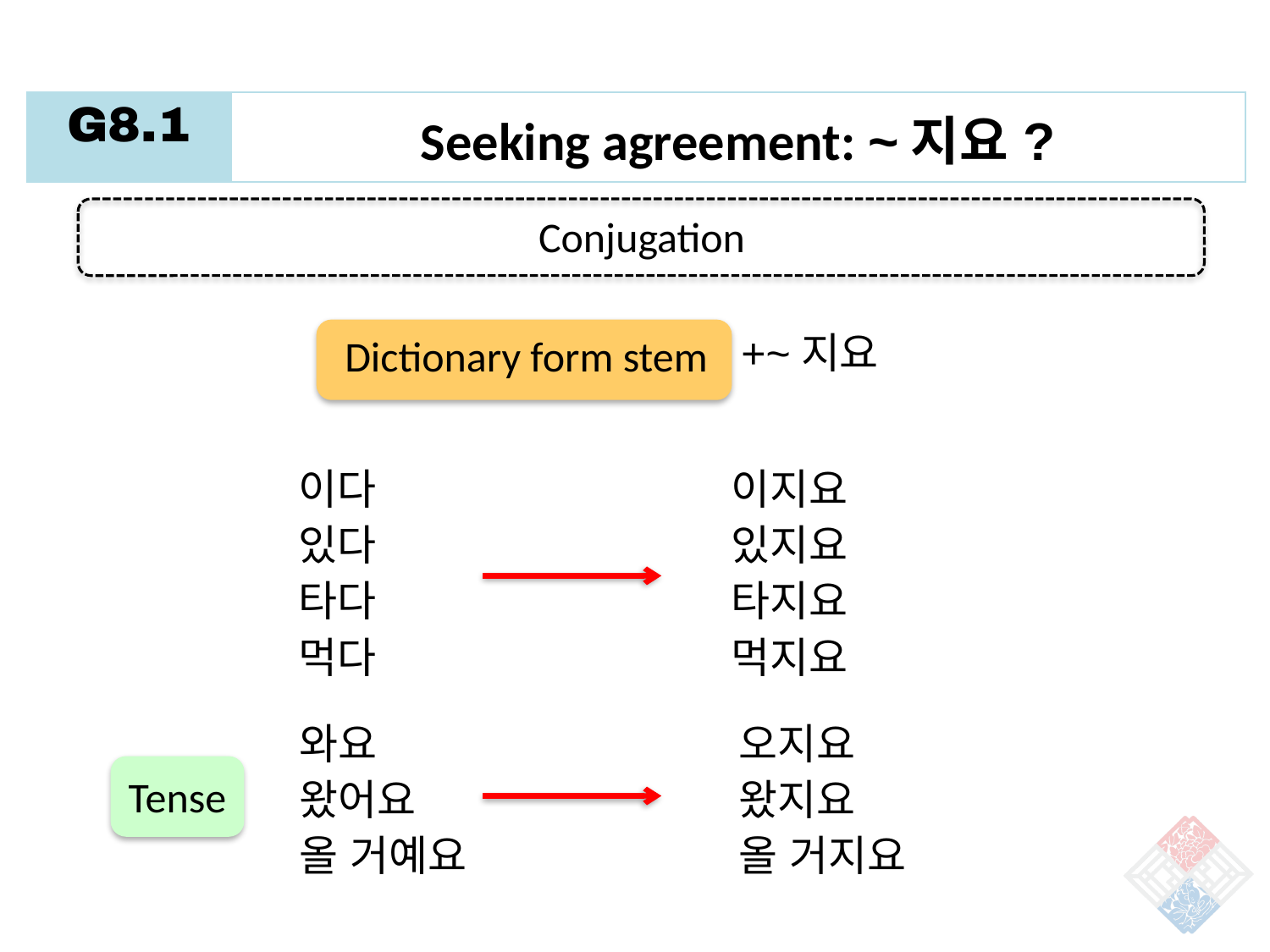

| G8.1 | Seeking agreement: ~지요? |
| --- | --- |

Conjugation
+~지요

Dictionary form stem
이다
있다
타다
먹다
이지요
있지요
타지요
먹지요
와요
왔어요
올 거예요
오지요
왔지요
올 거지요

Tense